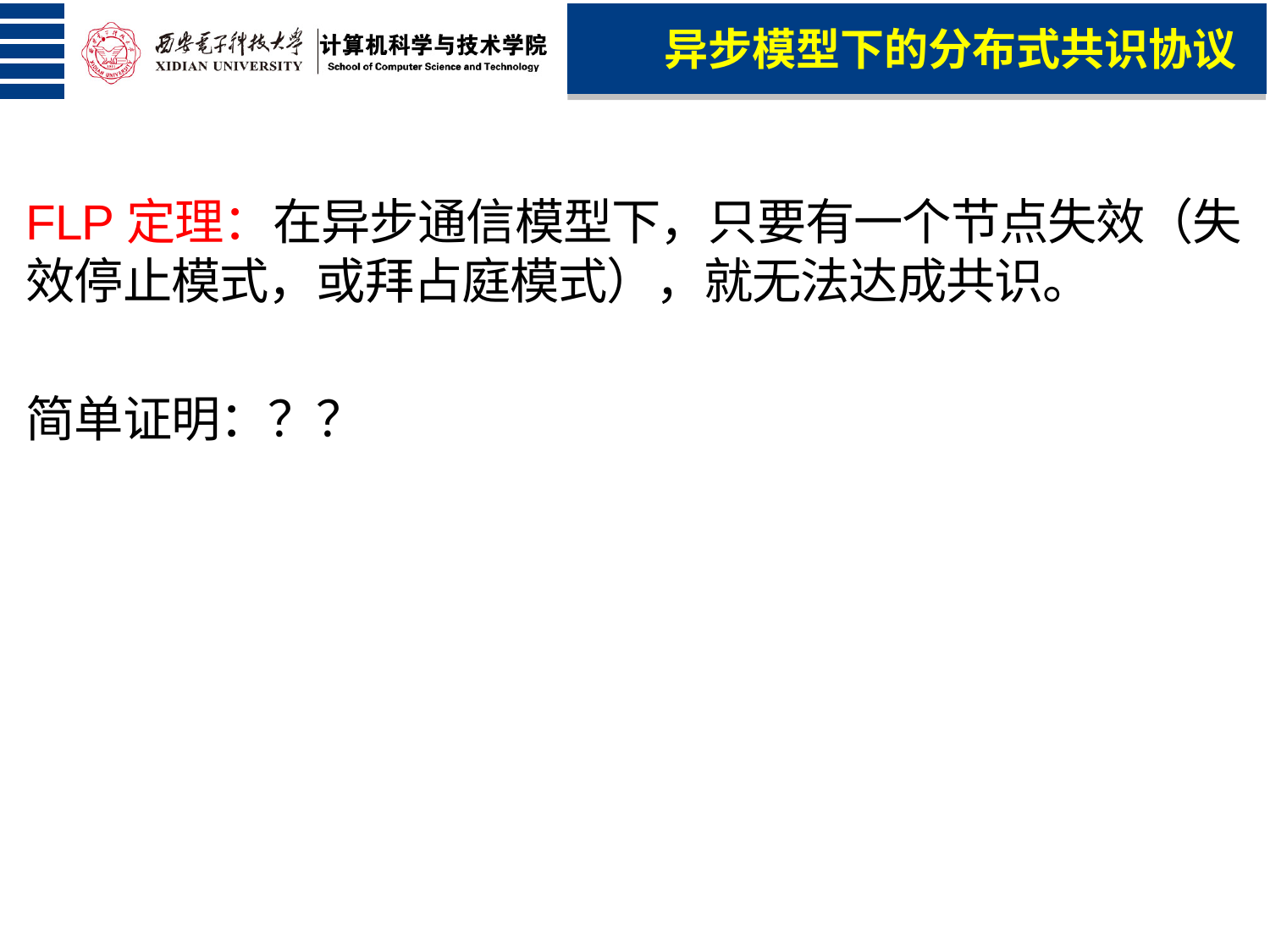

异步模型下的分布式共识协议

FLP定理：在异步通信模型下，只要有一个节点失效（失效停止模式，或拜占庭模式），就无法达成共识。

简单证明：？？